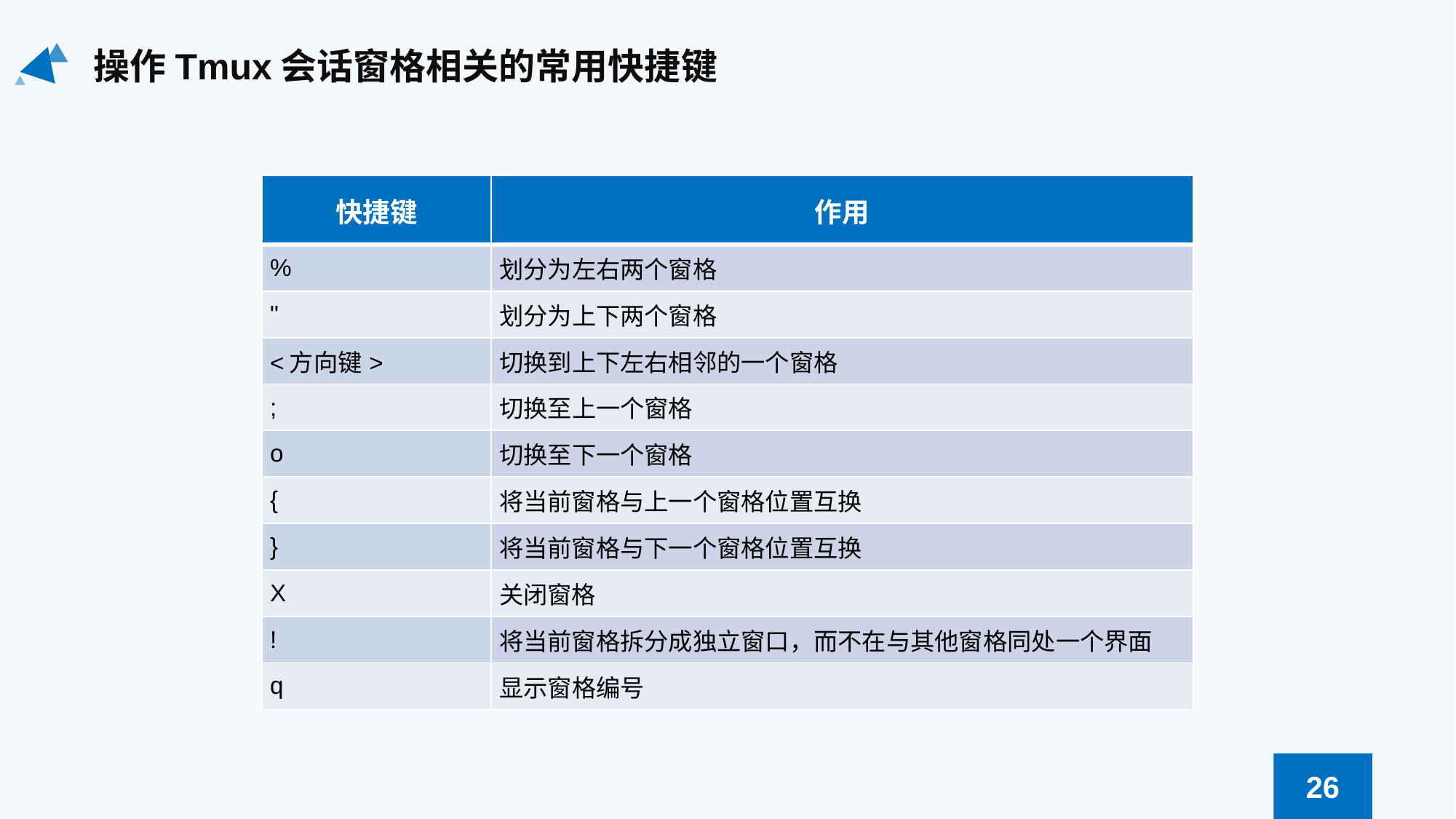

操作Tmux会话窗格相关的常用快捷键

| 快捷键 | 作用 |
| --- | --- |
| % | 划分为左右两个窗格 |
| " | 划分为上下两个窗格 |
| <方向键> | 切换到上下左右相邻的一个窗格 |
| ; | 切换至上一个窗格 |
| o | 切换至下一个窗格 |
| { | 将当前窗格与上一个窗格位置互换 |
| } | 将当前窗格与下一个窗格位置互换 |
| X | 关闭窗格 |
| ! | 将当前窗格拆分成独立窗口，而不在与其他窗格同处一个界面 |
| q | 显示窗格编号 |

26